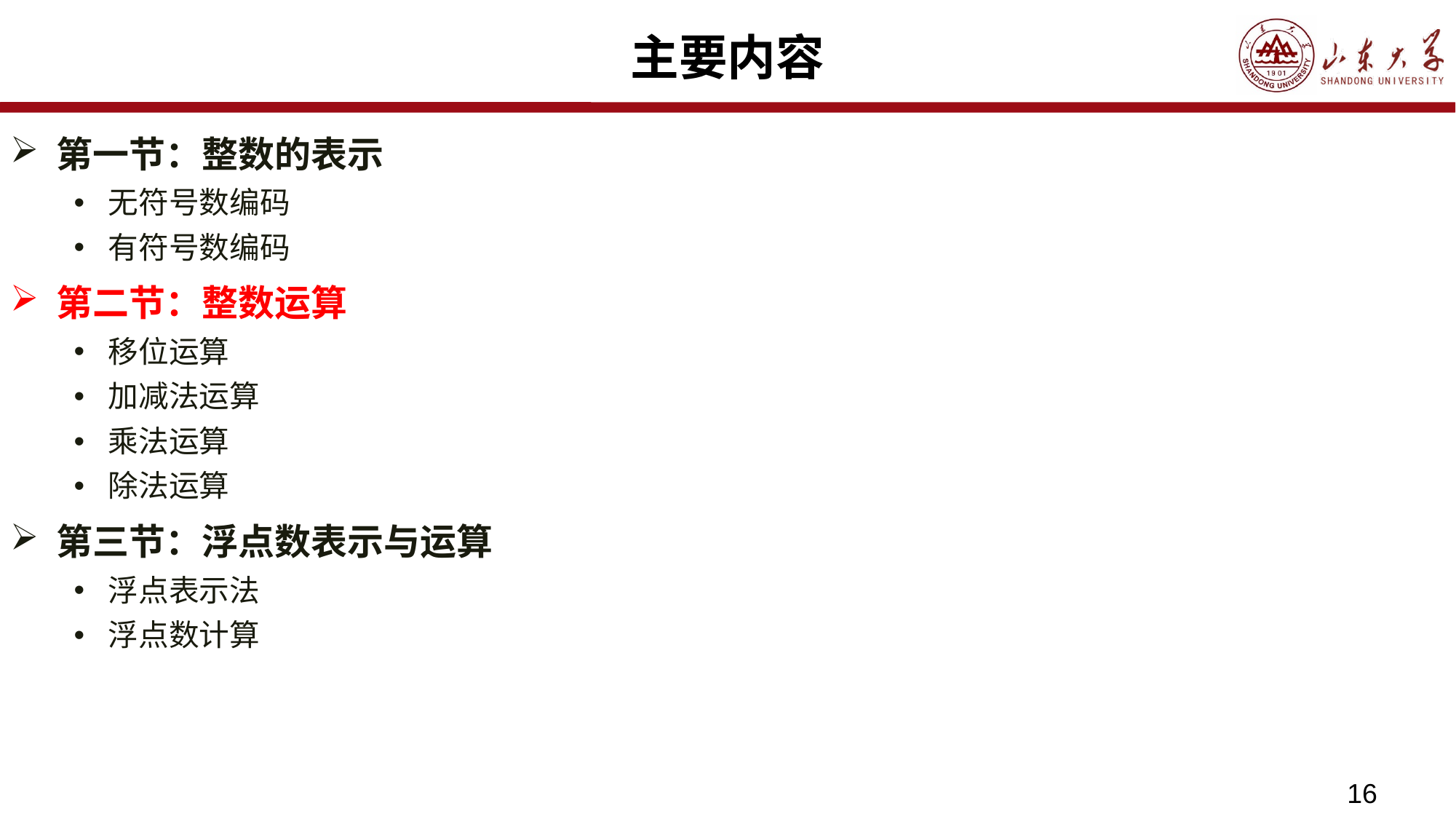

# 主要内容
第一节：整数的表示
无符号数编码
有符号数编码
第二节：整数运算
移位运算
加减法运算
乘法运算
除法运算
第三节：浮点数表示与运算
浮点表示法
浮点数计算
16